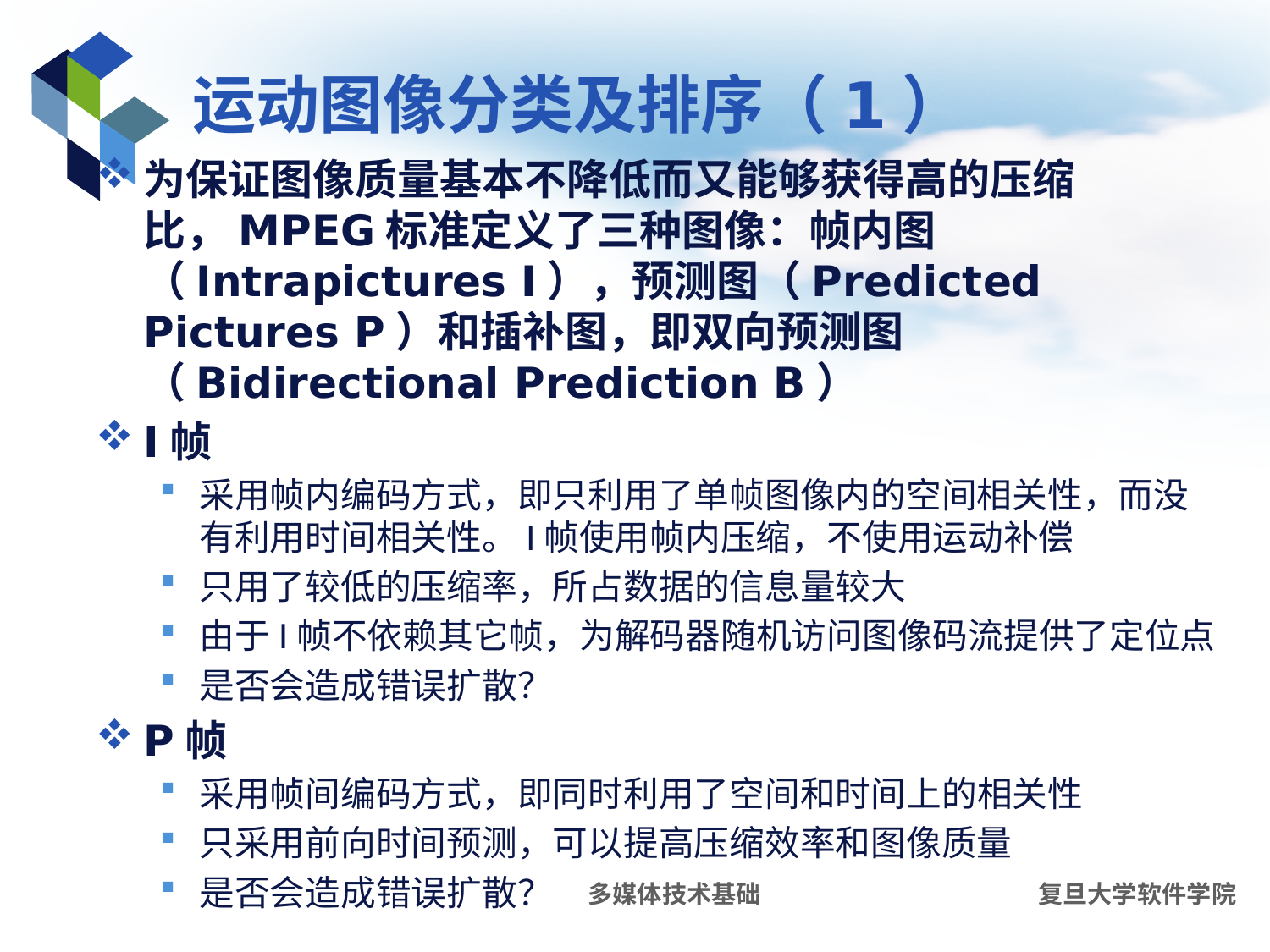

# 运动图像分类及排序（1）
为保证图像质量基本不降低而又能够获得高的压缩比，MPEG标准定义了三种图像：帧内图（Intrapictures I），预测图（Predicted Pictures P）和插补图，即双向预测图（Bidirectional Prediction B）
I帧
采用帧内编码方式，即只利用了单帧图像内的空间相关性，而没有利用时间相关性。I帧使用帧内压缩，不使用运动补偿
只用了较低的压缩率，所占数据的信息量较大
由于I帧不依赖其它帧，为解码器随机访问图像码流提供了定位点
是否会造成错误扩散？
P帧
采用帧间编码方式，即同时利用了空间和时间上的相关性
只采用前向时间预测，可以提高压缩效率和图像质量
是否会造成错误扩散？
多媒体技术基础